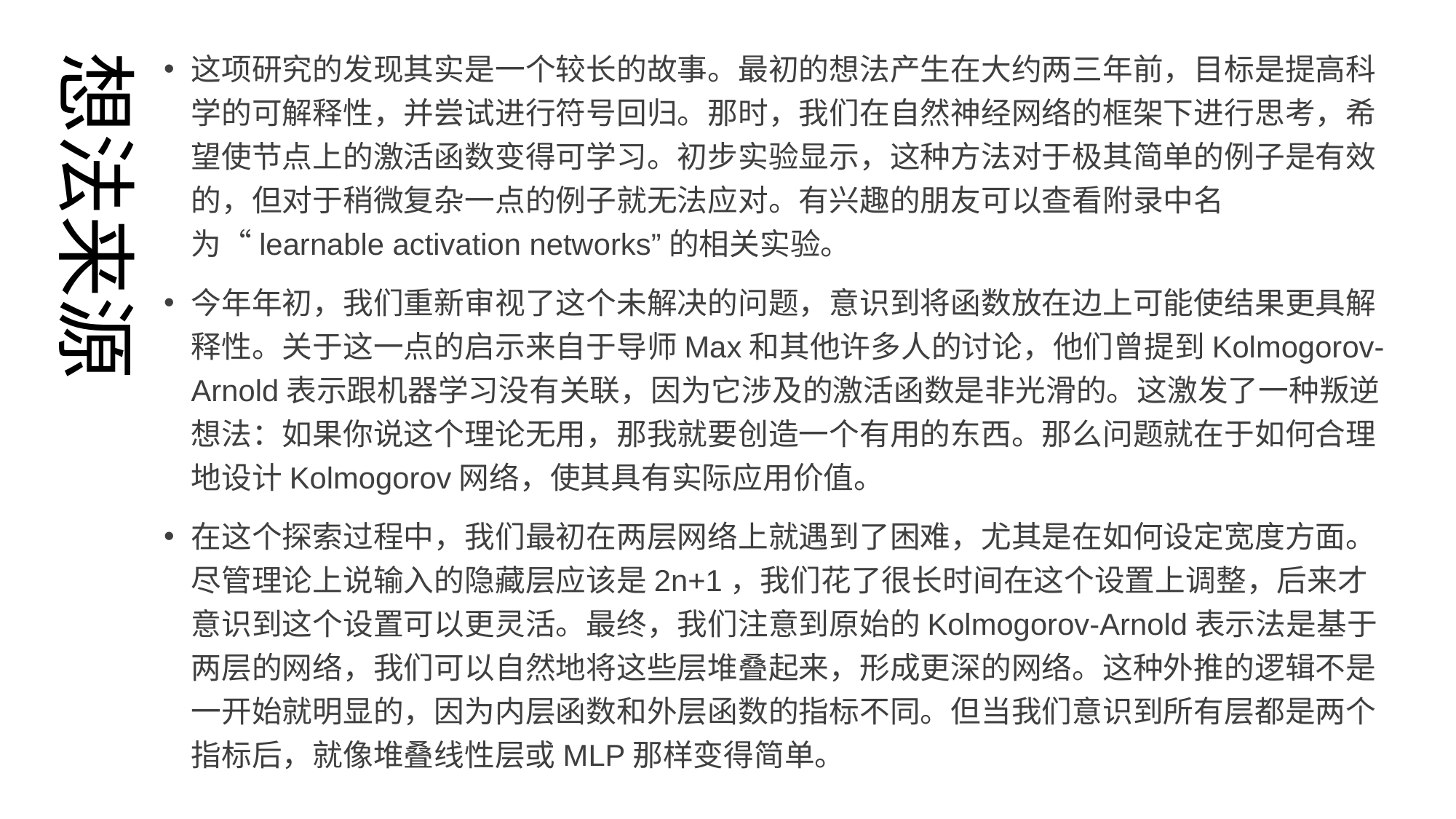

想法来源
这项研究的发现其实是一个较长的故事。最初的想法产生在大约两三年前，目标是提高科学的可解释性，并尝试进行符号回归。那时，我们在自然神经网络的框架下进行思考，希望使节点上的激活函数变得可学习。初步实验显示，这种方法对于极其简单的例子是有效的，但对于稍微复杂一点的例子就无法应对。有兴趣的朋友可以查看附录中名为“learnable activation networks”的相关实验。
今年年初，我们重新审视了这个未解决的问题，意识到将函数放在边上可能使结果更具解释性。关于这一点的启示来自于导师Max和其他许多人的讨论，他们曾提到Kolmogorov-Arnold表示跟机器学习没有关联，因为它涉及的激活函数是非光滑的。这激发了一种叛逆想法：如果你说这个理论无用，那我就要创造一个有用的东西。那么问题就在于如何合理地设计Kolmogorov网络，使其具有实际应用价值。
在这个探索过程中，我们最初在两层网络上就遇到了困难，尤其是在如何设定宽度方面。尽管理论上说输入的隐藏层应该是2n+1，我们花了很长时间在这个设置上调整，后来才意识到这个设置可以更灵活。最终，我们注意到原始的Kolmogorov-Arnold表示法是基于两层的网络，我们可以自然地将这些层堆叠起来，形成更深的网络。这种外推的逻辑不是一开始就明显的，因为内层函数和外层函数的指标不同。但当我们意识到所有层都是两个指标后，就像堆叠线性层或MLP那样变得简单。